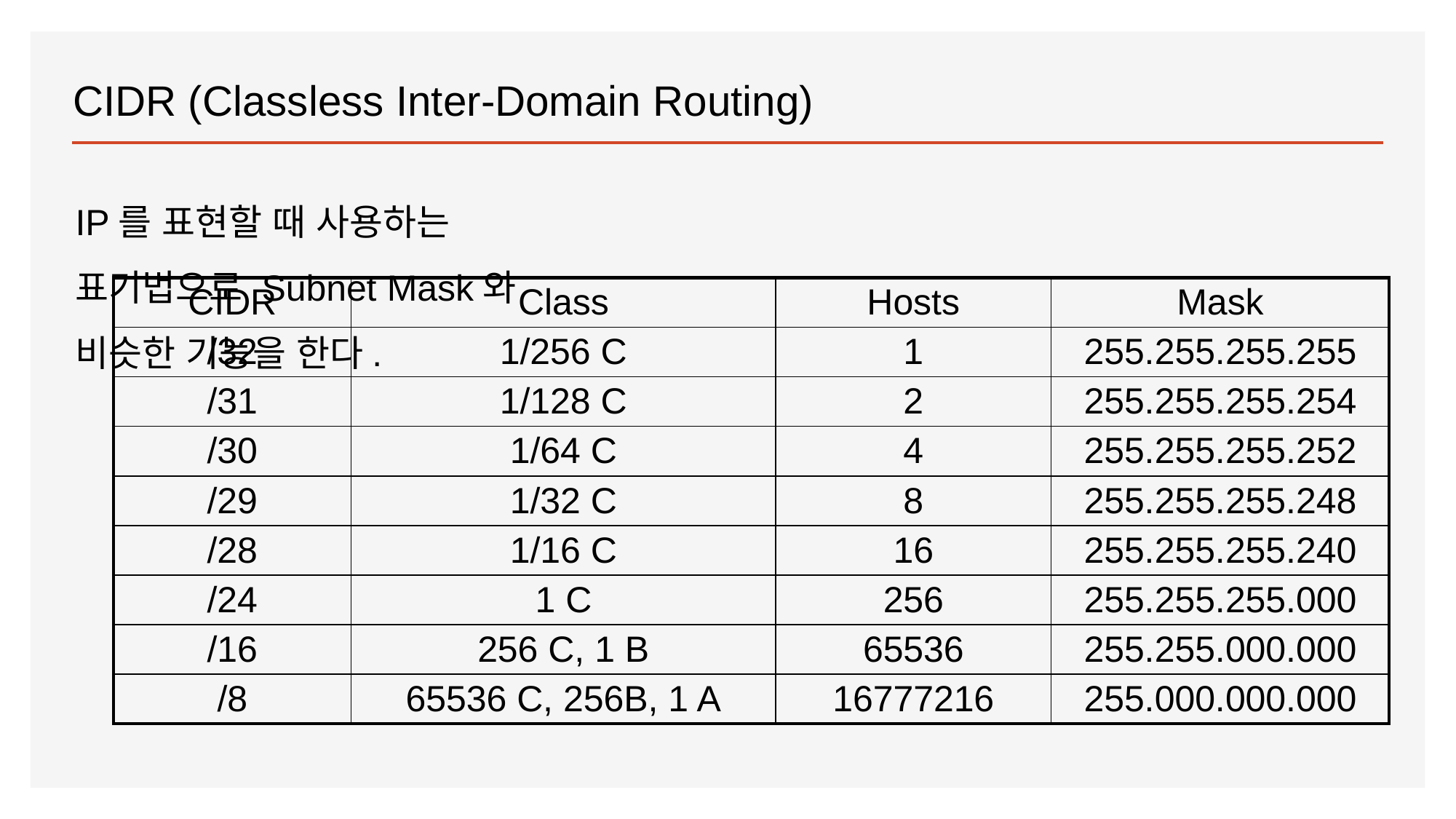

# CIDR (Classless Inter-Domain Routing)
IP를 표현할 때 사용하는 표기법으로 Subnet Mask와 비슷한 기능을 한다.

| CIDR | Class | Hosts | Mask |
| --- | --- | --- | --- |
| /32 | 1/256 C | 1 | 255.255.255.255 |
| /31 | 1/128 C | 2 | 255.255.255.254 |
| /30 | 1/64 C | 4 | 255.255.255.252 |
| /29 | 1/32 C | 8 | 255.255.255.248 |
| /28 | 1/16 C | 16 | 255.255.255.240 |
| /24 | 1 C | 256 | 255.255.255.000 |
| /16 | 256 C, 1 B | 65536 | 255.255.000.000 |
| /8 | 65536 C, 256B, 1 A | 16777216 | 255.000.000.000 |